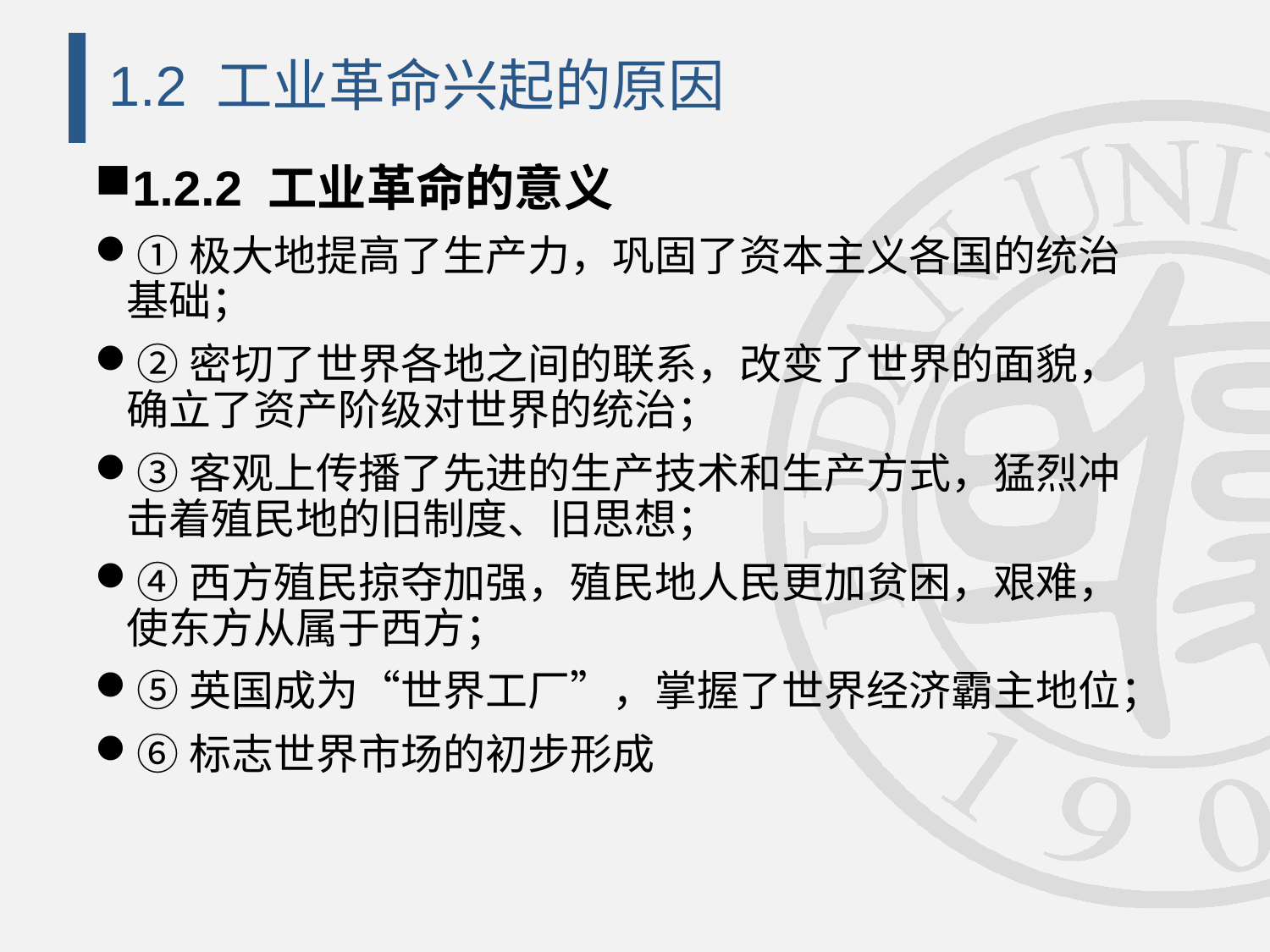

# 1.2 工业革命兴起的原因
1.2.2 工业革命的意义
①极大地提高了生产力，巩固了资本主义各国的统治基础；
②密切了世界各地之间的联系，改变了世界的面貌，确立了资产阶级对世界的统治；
③客观上传播了先进的生产技术和生产方式，猛烈冲击着殖民地的旧制度、旧思想；
④西方殖民掠夺加强，殖民地人民更加贫困，艰难，使东方从属于西方；
⑤英国成为“世界工厂”，掌握了世界经济霸主地位；
⑥标志世界市场的初步形成